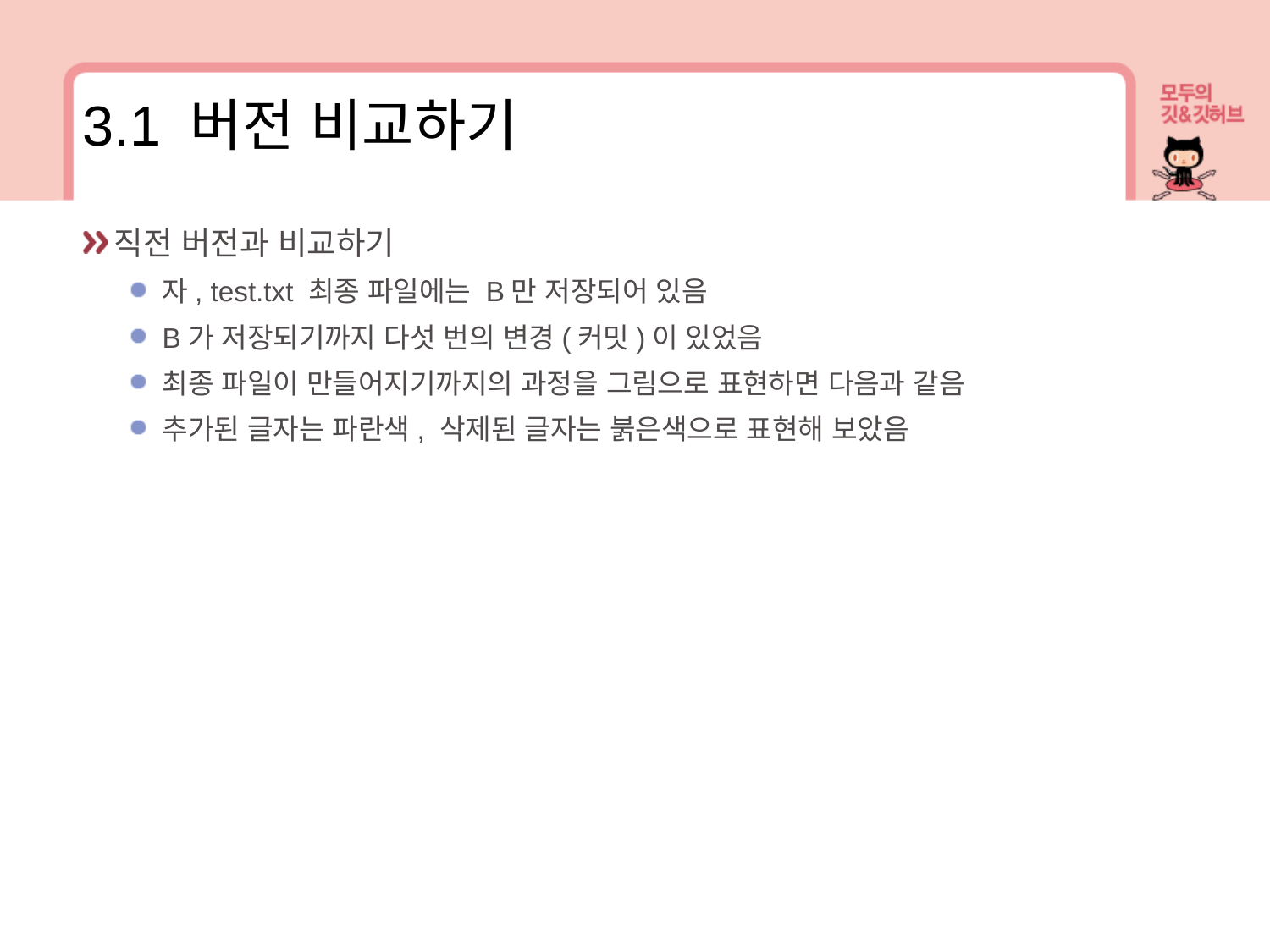

3.1 버전 비교하기
직전 버전과 비교하기
자, test.txt 최종 파일에는 B만 저장되어 있음
B가 저장되기까지 다섯 번의 변경(커밋)이 있었음
최종 파일이 만들어지기까지의 과정을 그림으로 표현하면 다음과 같음
추가된 글자는 파란색, 삭제된 글자는 붉은색으로 표현해 보았음